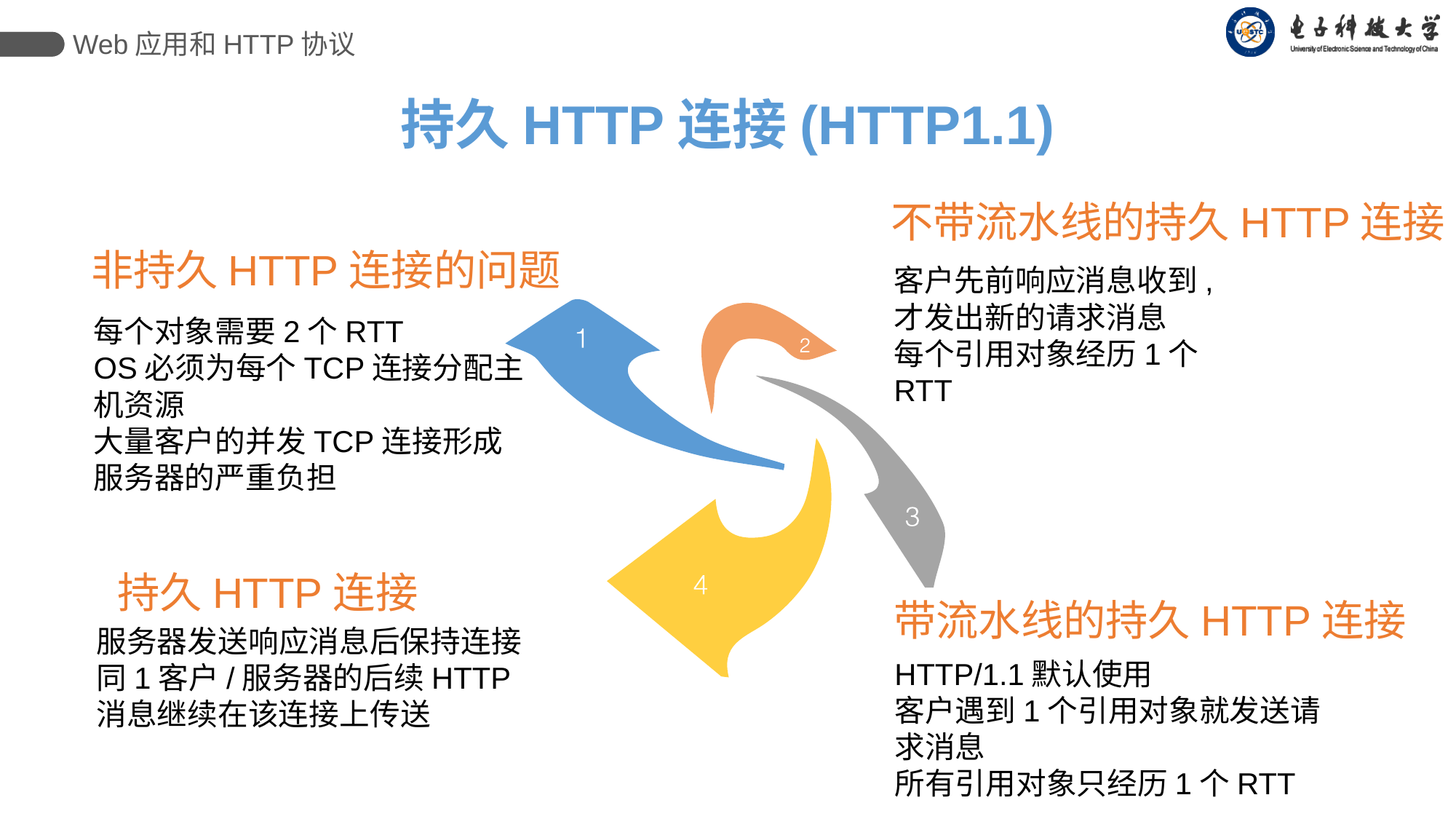

Web应用和HTTP协议
持久HTTP连接(HTTP1.1)
不带流水线的持久HTTP连接
客户先前响应消息收到,才发出新的请求消息
每个引用对象经历1个RTT
非持久HTTP连接的问题
每个对象需要2个RTT
OS必须为每个TCP连接分配主机资源
大量客户的并发TCP连接形成服务器的严重负担

持久HTTP连接
服务器发送响应消息后保持连接
同1客户/服务器的后续HTTP 消息继续在该连接上传送
带流水线的持久HTTP连接
HTTP/1.1默认使用
客户遇到1个引用对象就发送请求消息
所有引用对象只经历1个RTT